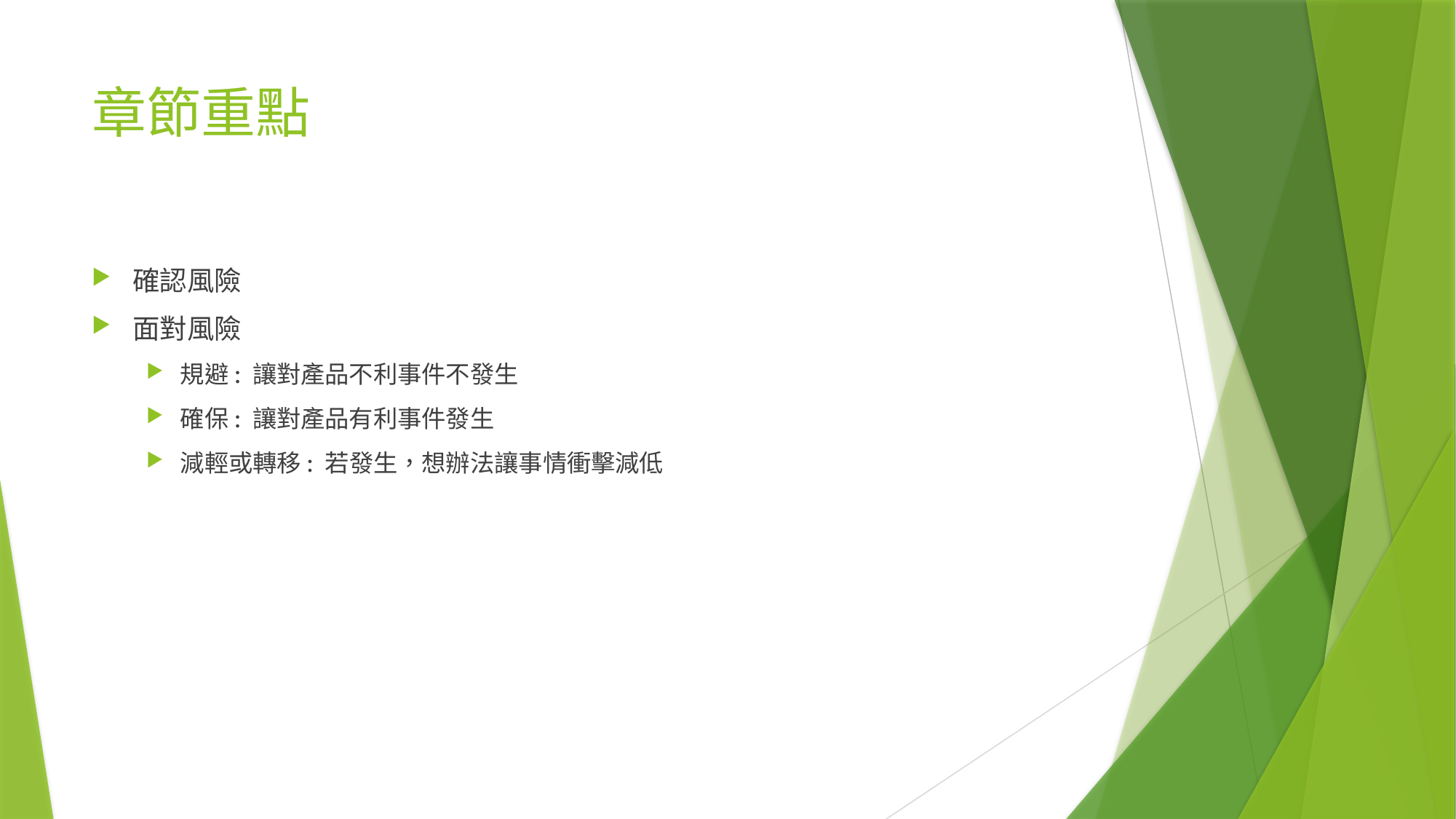

# 章節重點
確認風險
面對風險
規避: 讓對產品不利事件不發生
確保: 讓對產品有利事件發生
減輕或轉移: 若發生，想辦法讓事情衝擊減低